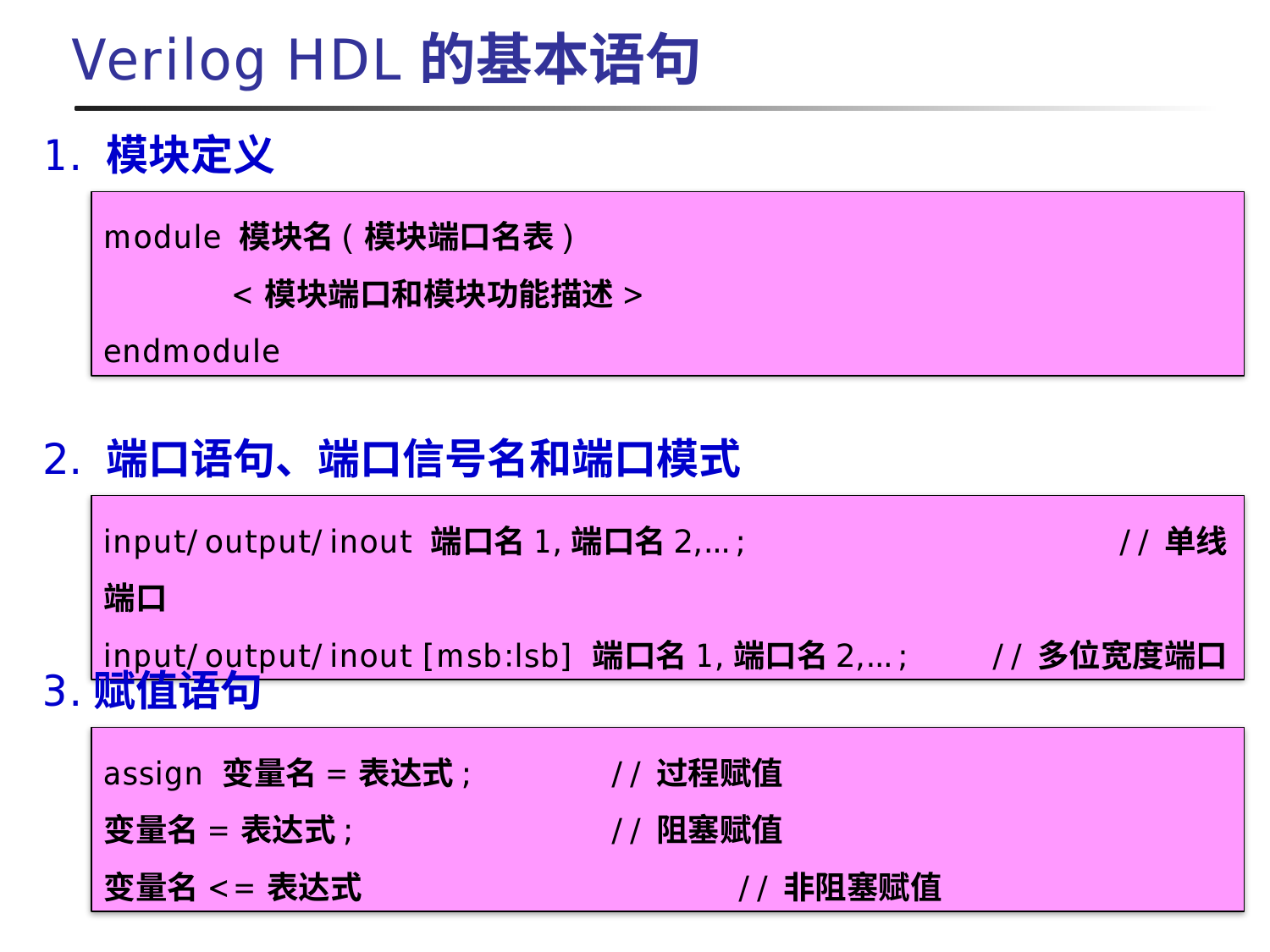

Verilog HDL的基本语句
1. 模块定义
module 模块名(模块端口名表)
	<模块端口和模块功能描述>
endmodule
2. 端口语句、端口信号名和端口模式
input/output/inout 端口名1,端口名2,…;	 		//单线端口
input/output/inout [msb:lsb] 端口名1,端口名2,…;	//多位宽度端口
3.赋值语句
assign 变量名=表达式;	  	//过程赋值
变量名=表达式;			//阻塞赋值
变量名<=表达式			//非阻塞赋值